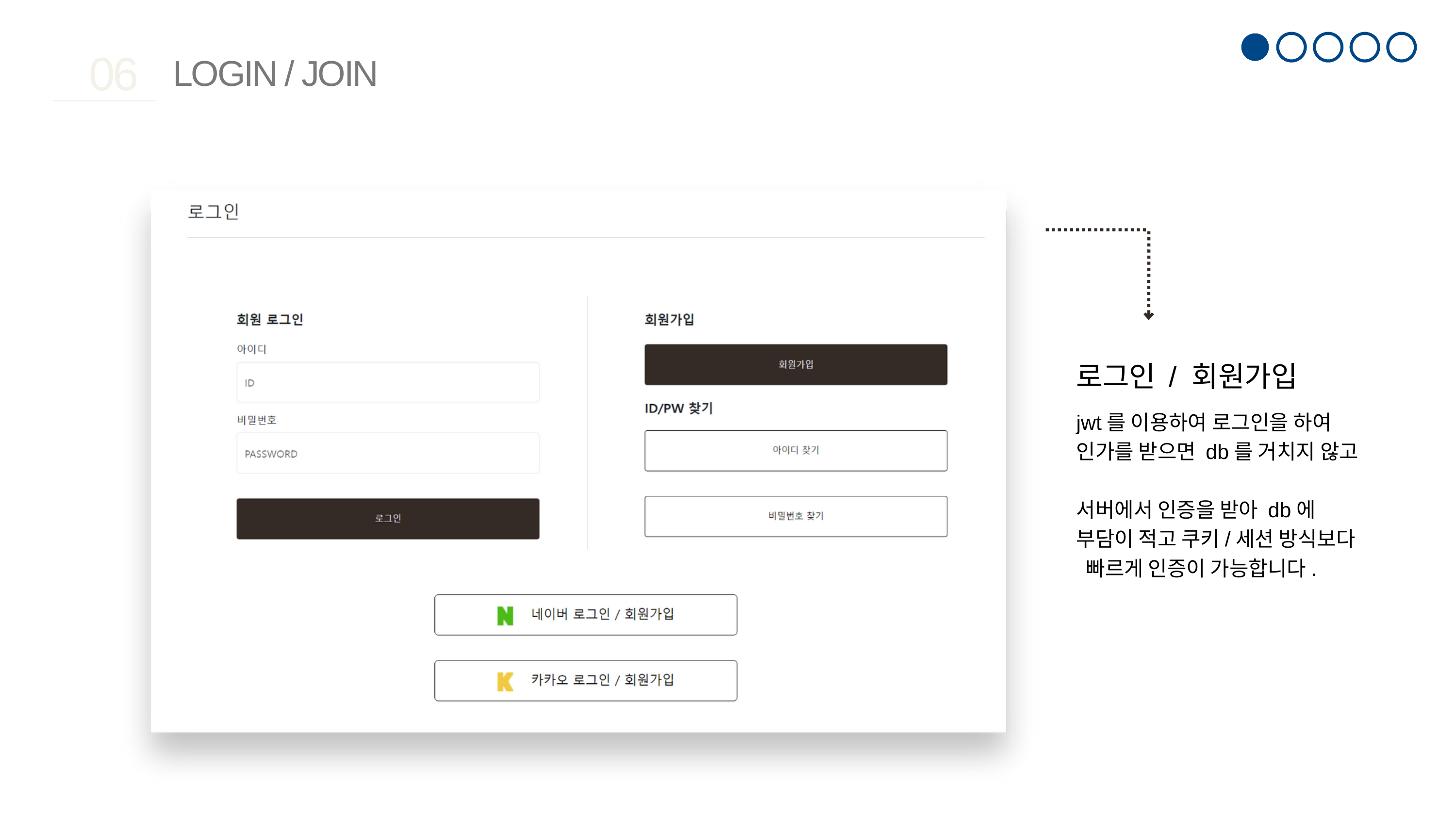

06
LOGIN / JOIN

로그인 / 회원가입
jwt를 이용하여 로그인을 하여
인가를 받으면 db를 거치지 않고

서버에서 인증을 받아 db에
부담이 적고 쿠키/세션 방식보다
 빠르게 인증이 가능합니다.